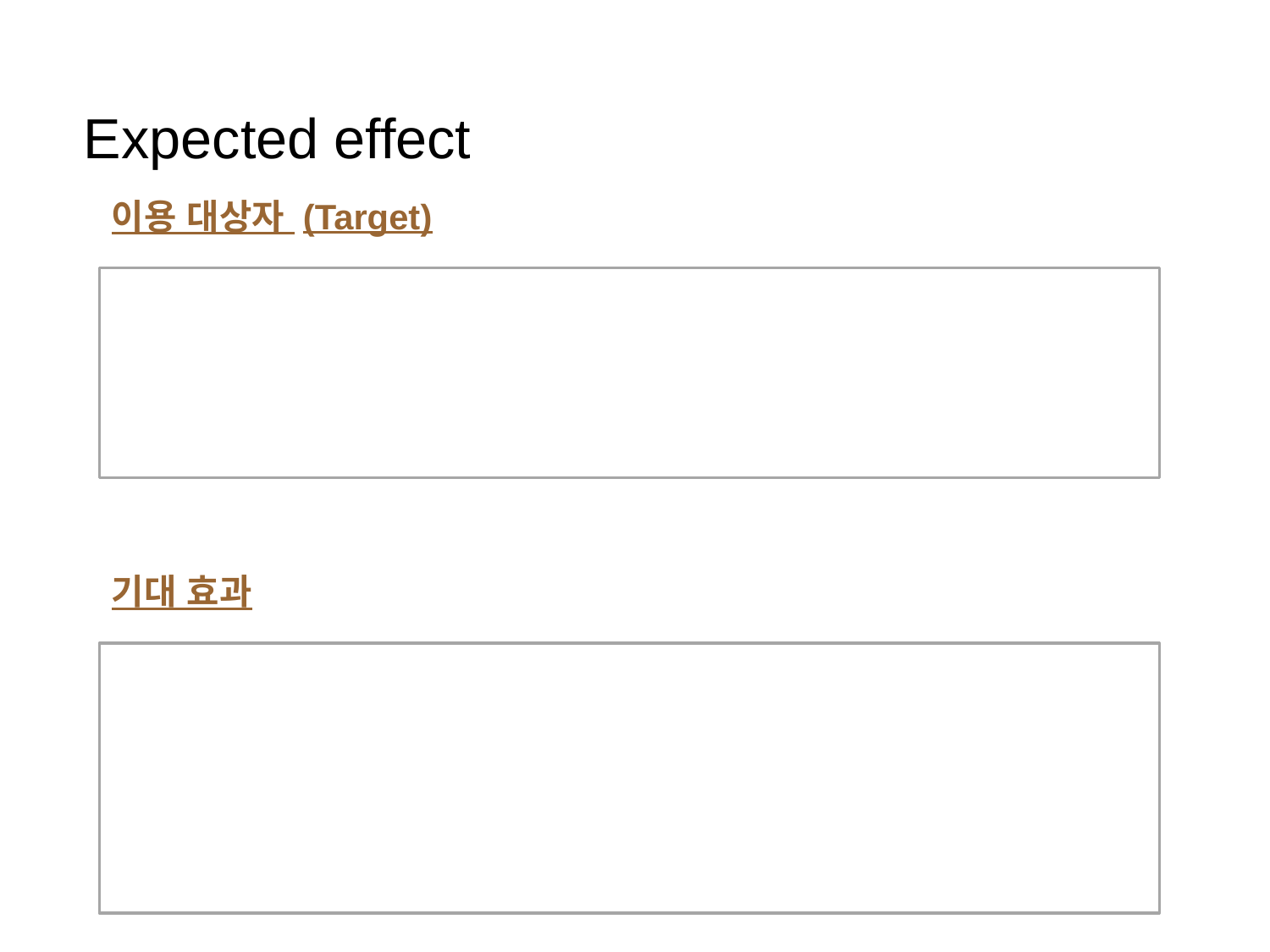

Expected effect
이용 대상자 (Target)

기대 효과